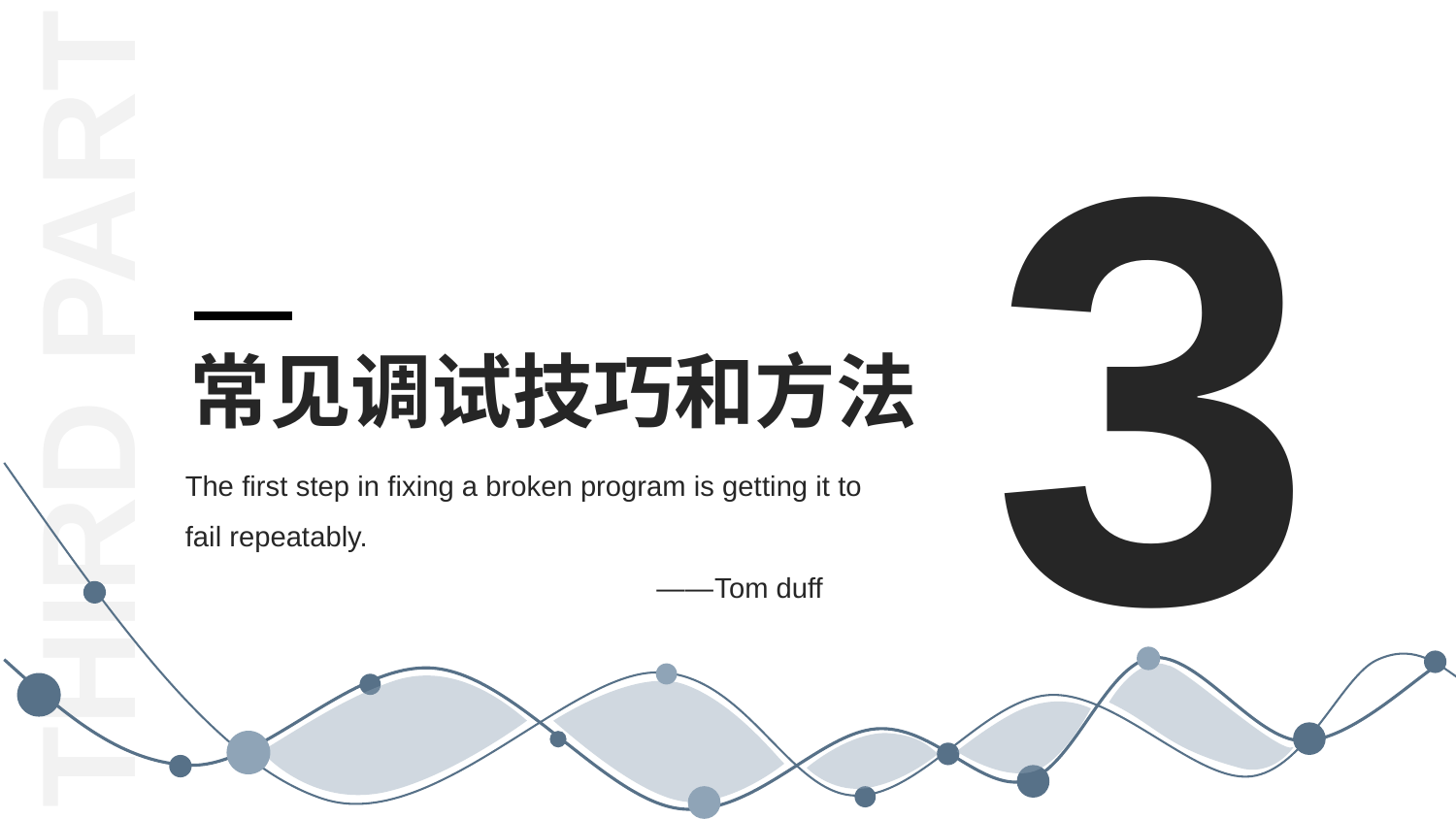

3
THIRD PART
常见调试技巧和方法
The first step in fixing a broken program is getting it to fail repeatably.
                                                           ——Tom duff